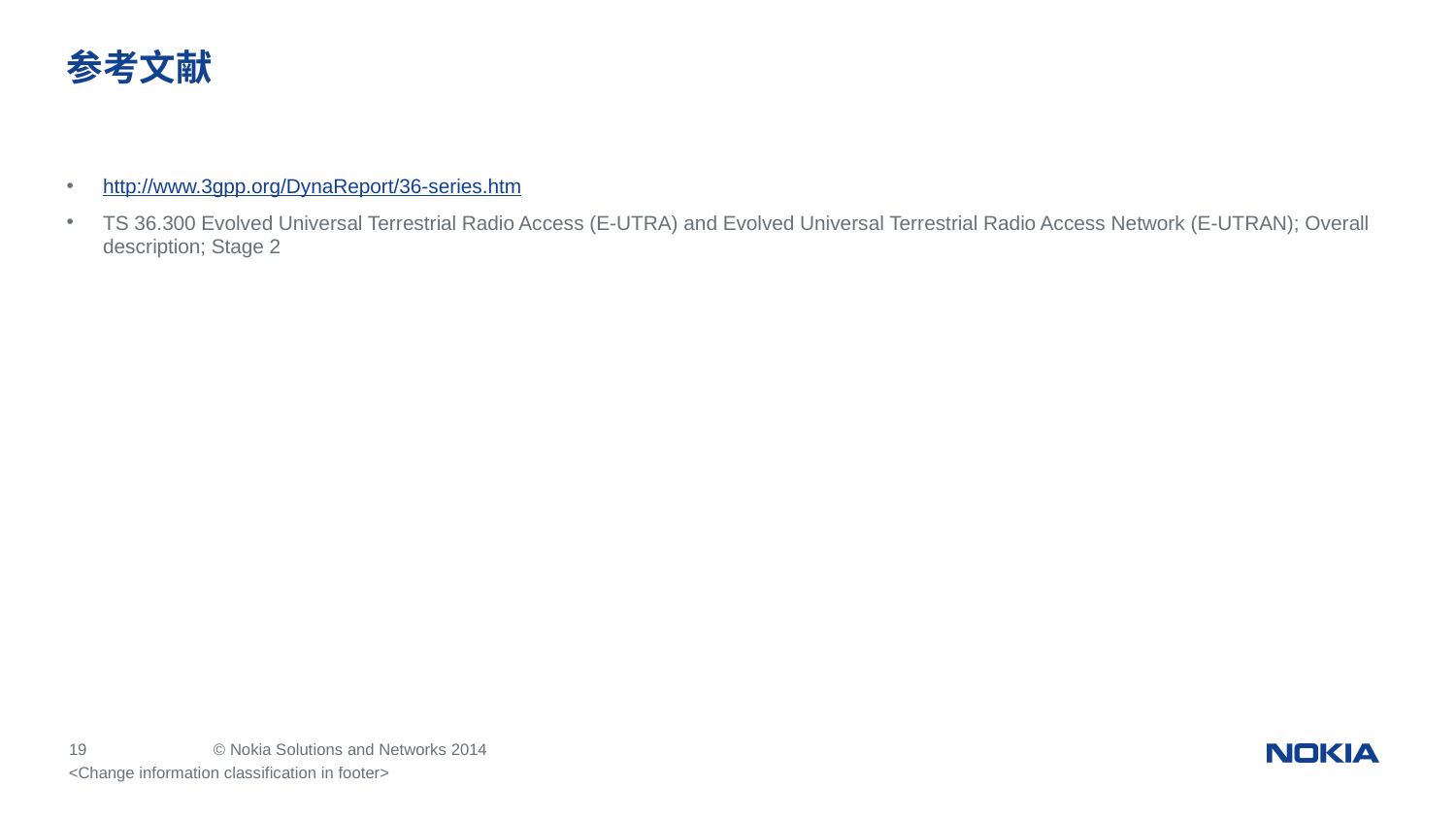

# 参考文献

http://www.3gpp.org/DynaReport/36-series.htm
TS 36.300 Evolved Universal Terrestrial Radio Access (E-UTRA) and Evolved Universal Terrestrial Radio Access Network (E-UTRAN); Overall description; Stage 2

<Change information classification in footer>